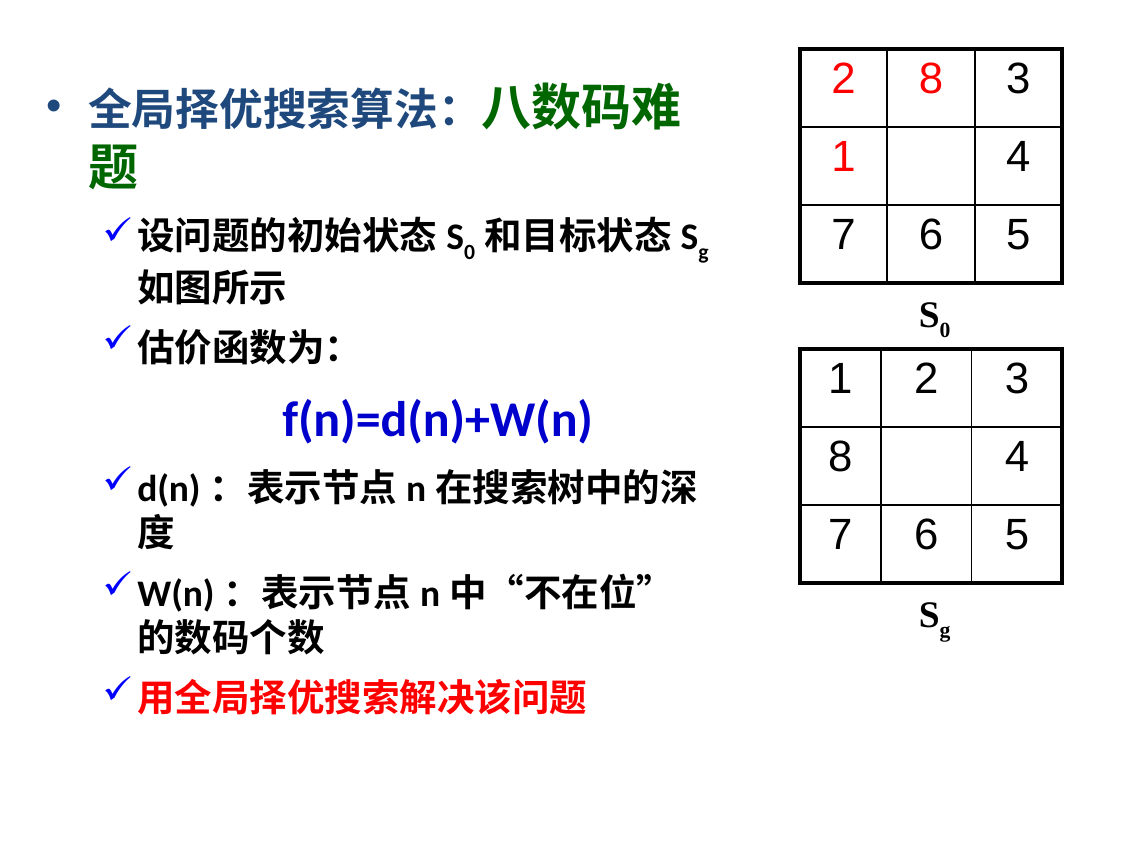

| 2 | 8 | 3 |
| --- | --- | --- |
| 1 |  | 4 |
| 7 | 6 | 5 |
全局择优搜索算法：八数码难题
设问题的初始状态S0和目标状态Sg如图所示
估价函数为：
                     f(n)=d(n)+W(n)
d(n)：表示节点n在搜索树中的深度
W(n)：表示节点n中“不在位”的数码个数
用全局择优搜索解决该问题
S0
| 1 | 2 | 3 |
| --- | --- | --- |
| 8 |  | 4 |
| 7 | 6 | 5 |
Sg